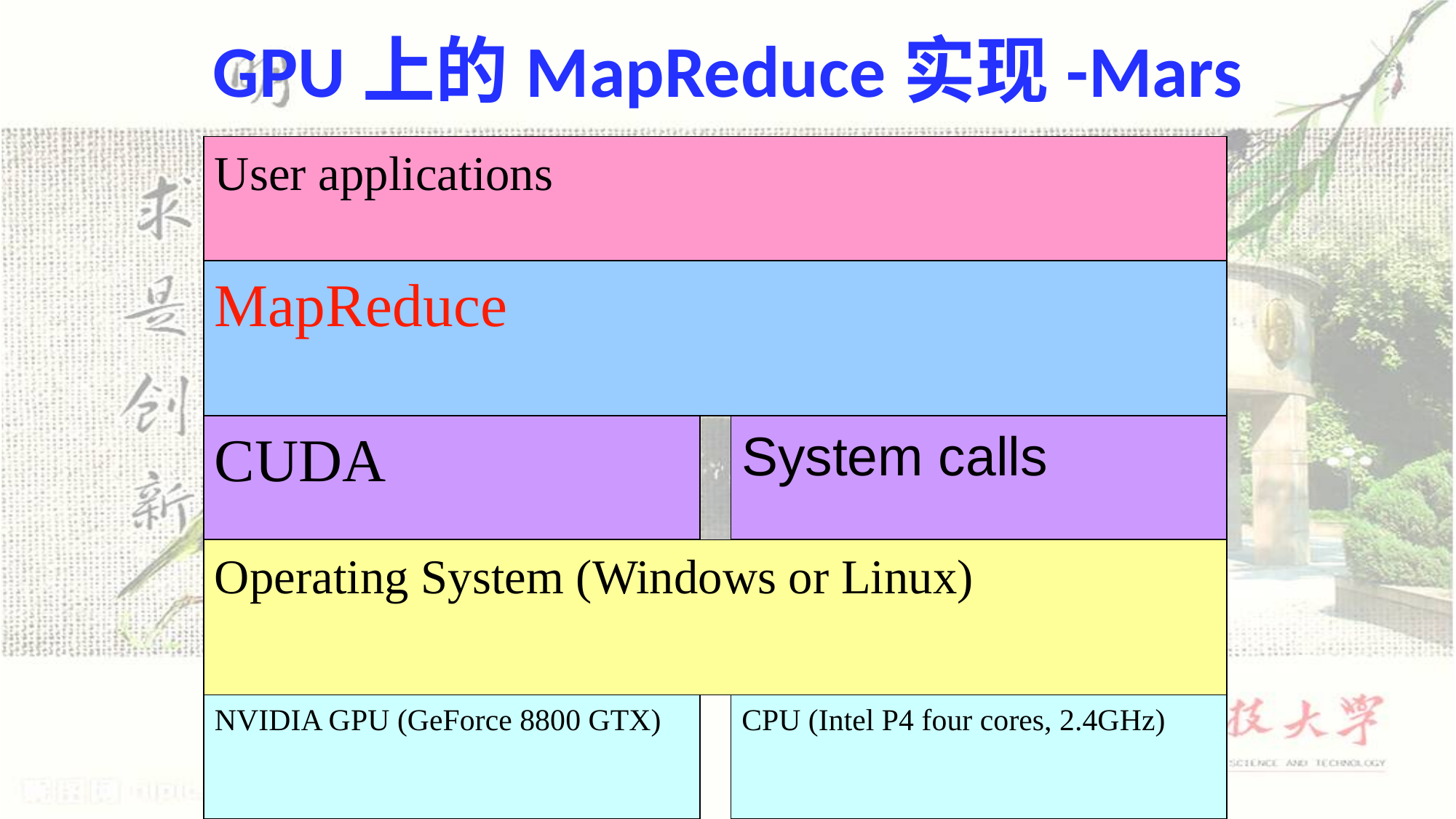

# GPU上的MapReduce实现-Mars

User applications
MapReduce
CUDA
System calls
Operating System (Windows or Linux)
NVIDIA GPU (GeForce 8800 GTX)
CPU (Intel P4 four cores, 2.4GHz)